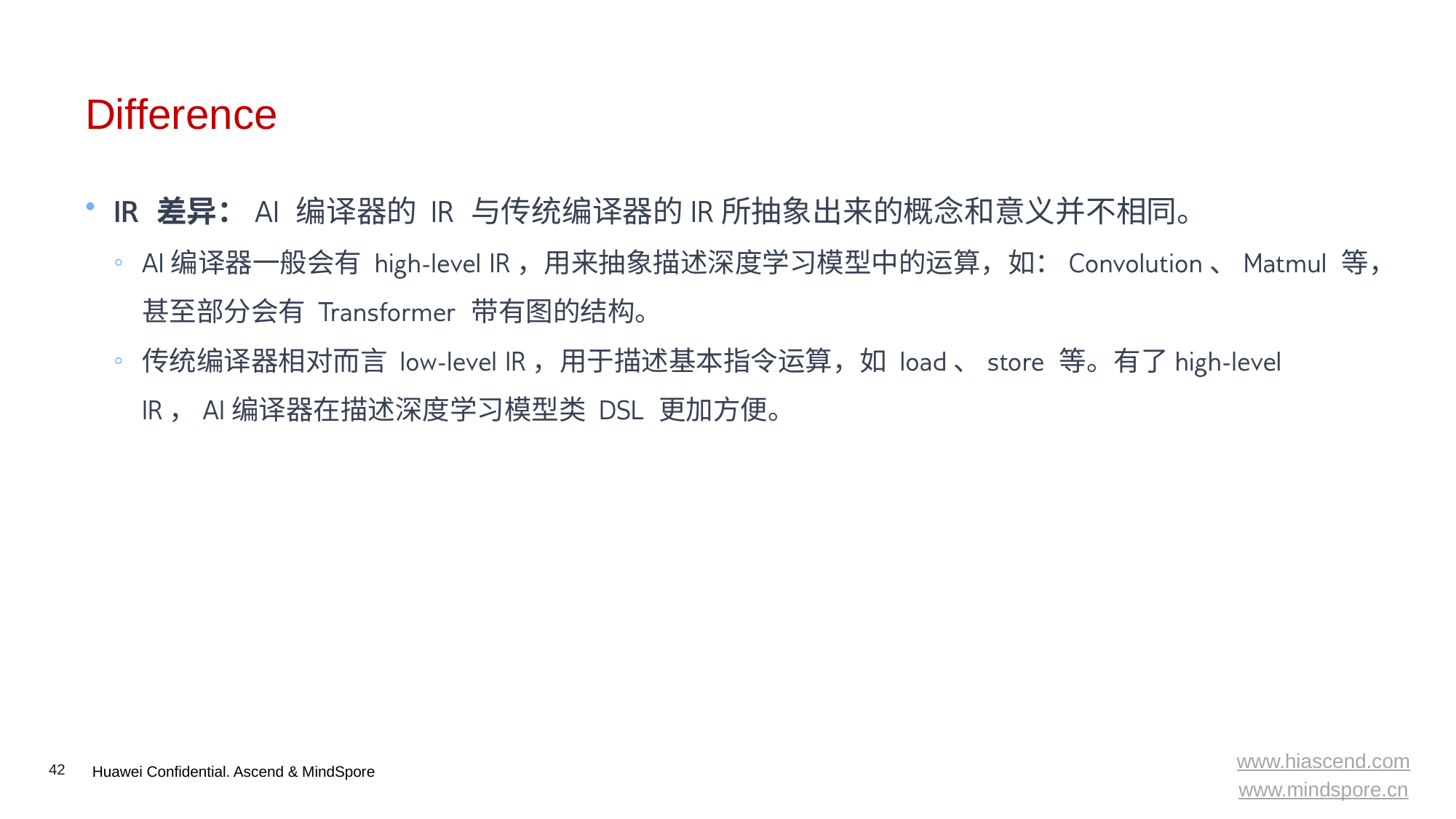

# Difference
IR 差异：AI 编译器的 IR 与传统编译器的IR所抽象出来的概念和意义并不相同。
AI编译器一般会有 high-level IR，用来抽象描述深度学习模型中的运算，如：Convolution、Matmul 等，甚至部分会有 Transformer 带有图的结构。
传统编译器相对而言 low-level IR，用于描述基本指令运算，如 load、store 等。有了high-level IR，AI编译器在描述深度学习模型类 DSL 更加方便。